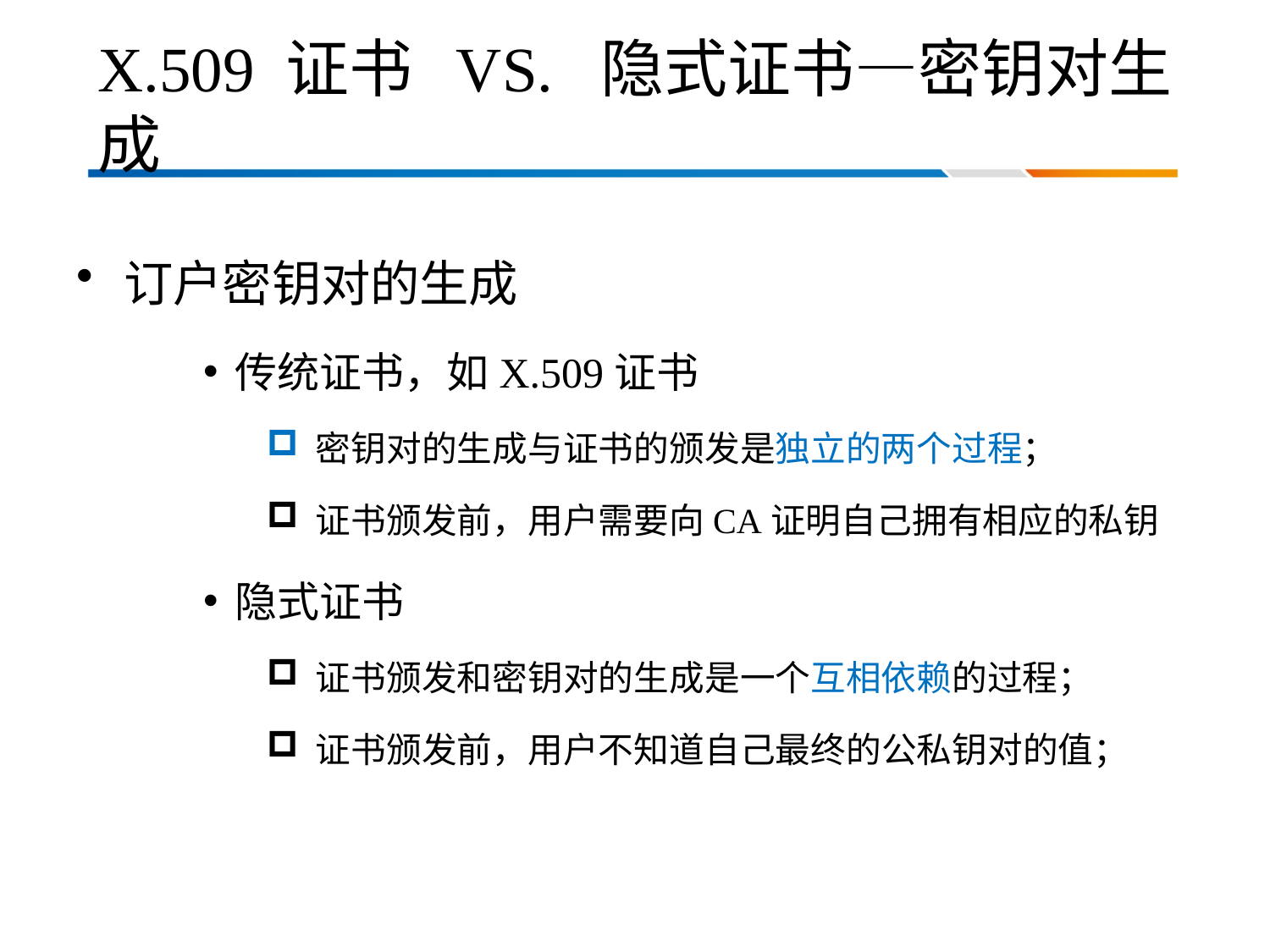

# X.509 证书  VS.  隐式证书—密钥对生成
订户密钥对的生成
传统证书，如X.509证书
 密钥对的生成与证书的颁发是独立的两个过程；
 证书颁发前，用户需要向CA证明自己拥有相应的私钥
隐式证书
 证书颁发和密钥对的生成是一个互相依赖的过程；
 证书颁发前，用户不知道自己最终的公私钥对的值；